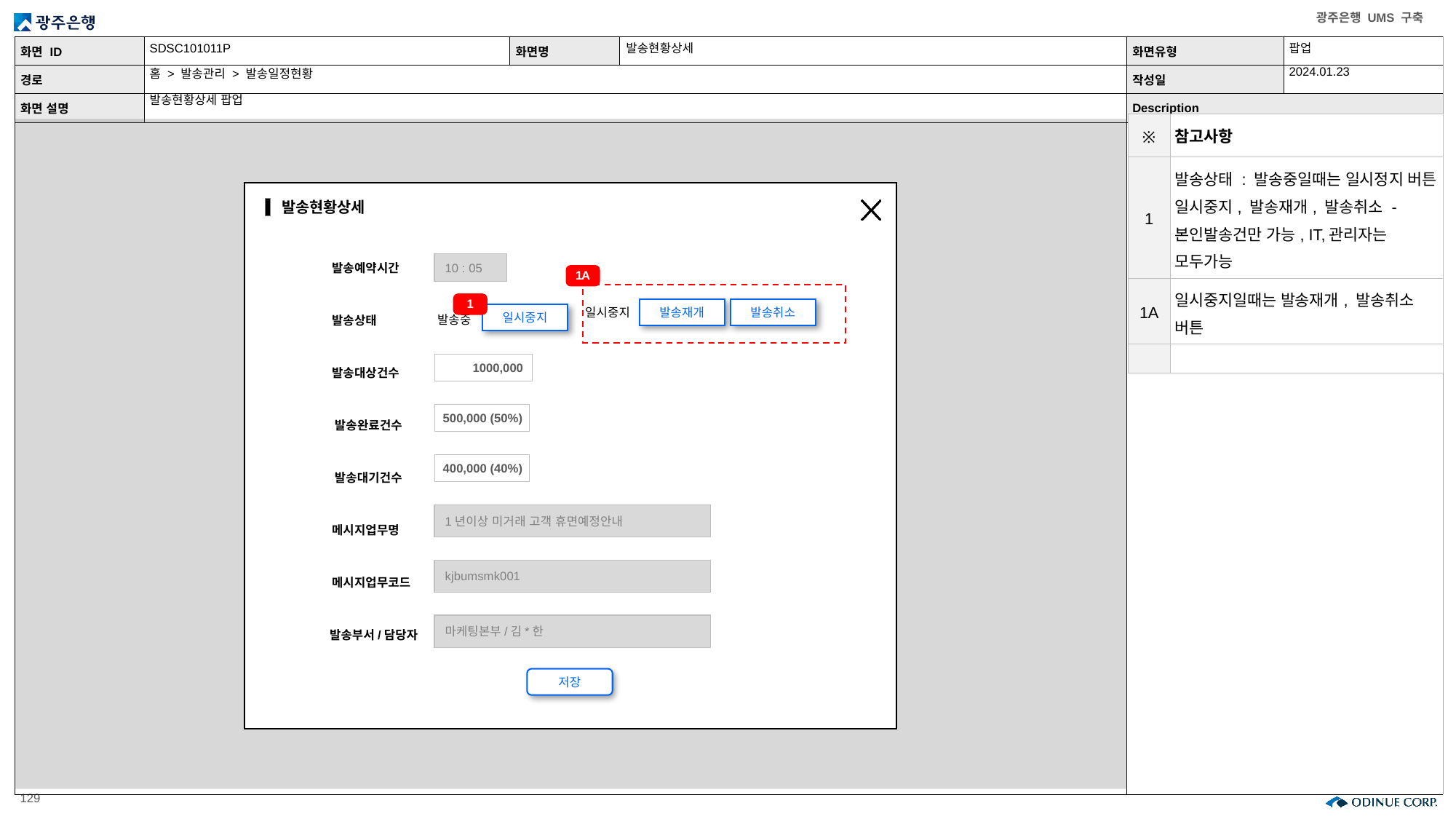

SDSC101011P
발송현황상세
팝업
2024.01.23
홈 > 발송관리 > 발송일정현황
발송현황상세 팝업
| ※ | 참고사항 |
| --- | --- |
| 1 | 발송상태 : 발송중일때는 일시정지 버튼 일시중지, 발송재개, 발송취소 - 본인발송건만 가능, IT,관리자는 모두가능 |
| 1A | 일시중지일때는 발송재개, 발송취소 버튼 |
|  |  |
발송현황상세

10 : 05
발송예약시간
1A

1
일시중지
발송재개
발송취소
일시중지
발송중
발송상태
1000,000
발송대상건수
500,000 (50%)
발송완료건수
400,000 (40%)
발송대기건수
1년이상 미거래 고객 휴면예정안내
메시지업무명
kjbumsmk001
메시지업무코드
마케팅본부/김*한
발송부서/담당자
저장